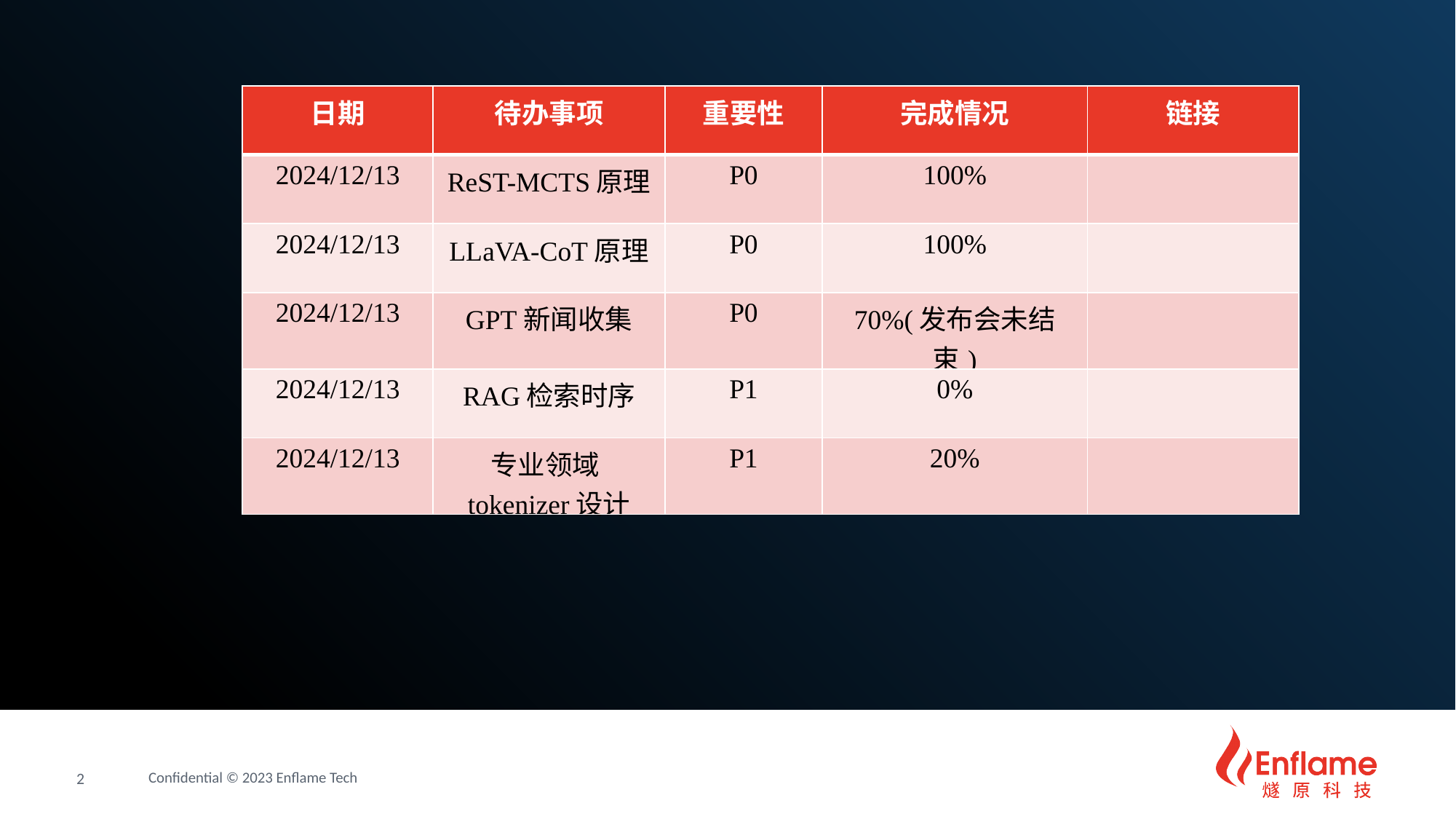

| 日期 | 待办事项 | 重要性 | 完成情况 | 链接 |
| --- | --- | --- | --- | --- |
| 2024/12/13 | ReST-MCTS原理 | P0 | 100% |  |
| 2024/12/13 | LLaVA-CoT原理 | P0 | 100% |  |
| 2024/12/13 | GPT新闻收集 | P0 | 70%(发布会未结束) |  |
| 2024/12/13 | RAG检索时序 | P1 | 0% |  |
| 2024/12/13 | 专业领域tokenizer设计 | P1 | 20% |  |
2